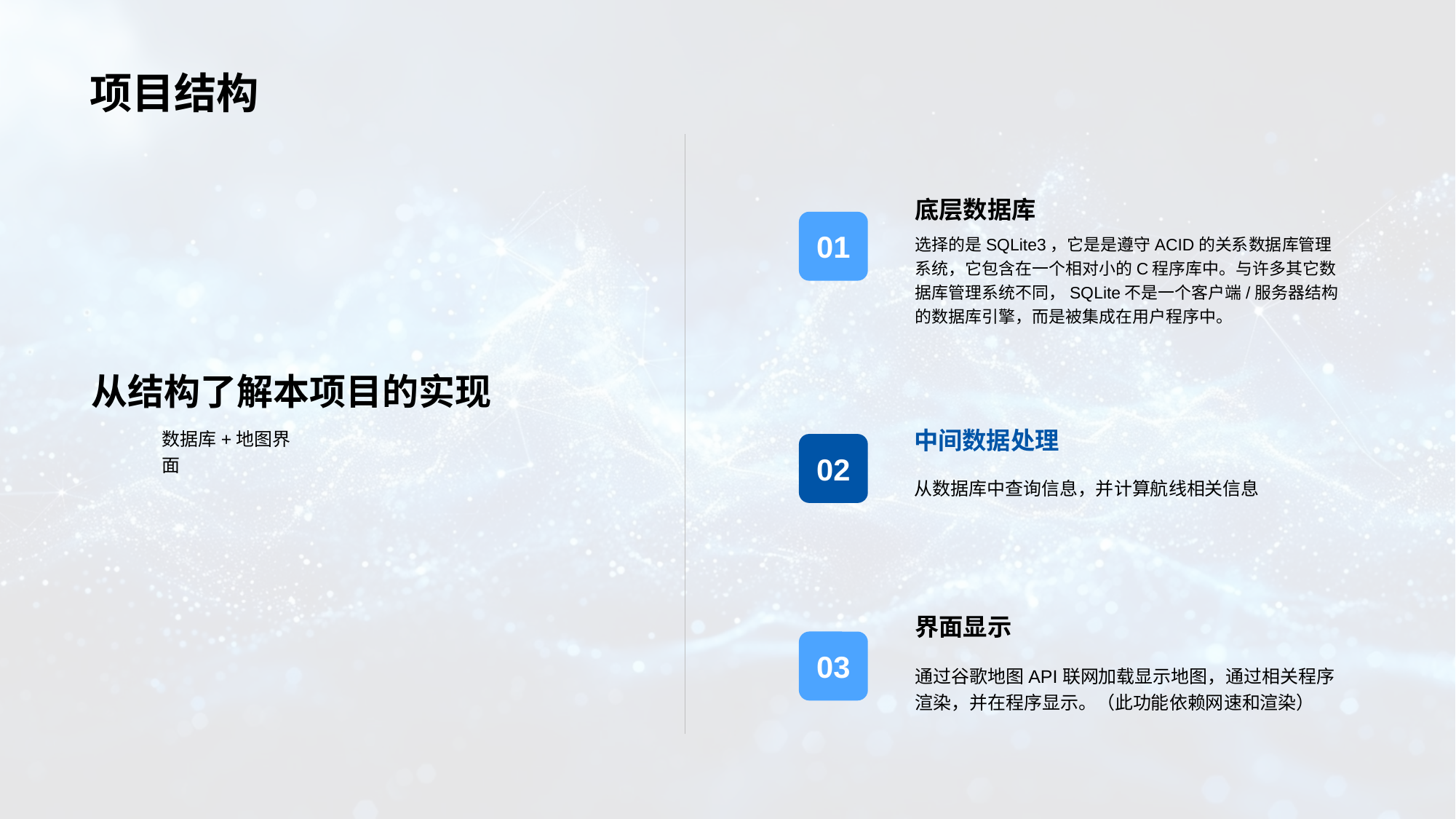

# 项目结构
底层数据库
01
选择的是SQLite3，它是是遵守ACID的关系数据库管理系统，它包含在一个相对小的C程序库中。与许多其它数据库管理系统不同，SQLite不是一个客户端/服务器结构的数据库引擎，而是被集成在用户程序中。
从结构了解本项目的实现
数据库+地图界面
中间数据处理
02
从数据库中查询信息，并计算航线相关信息
界面显示
03
通过谷歌地图API联网加载显示地图，通过相关程序渲染，并在程序显示。（此功能依赖网速和渲染）